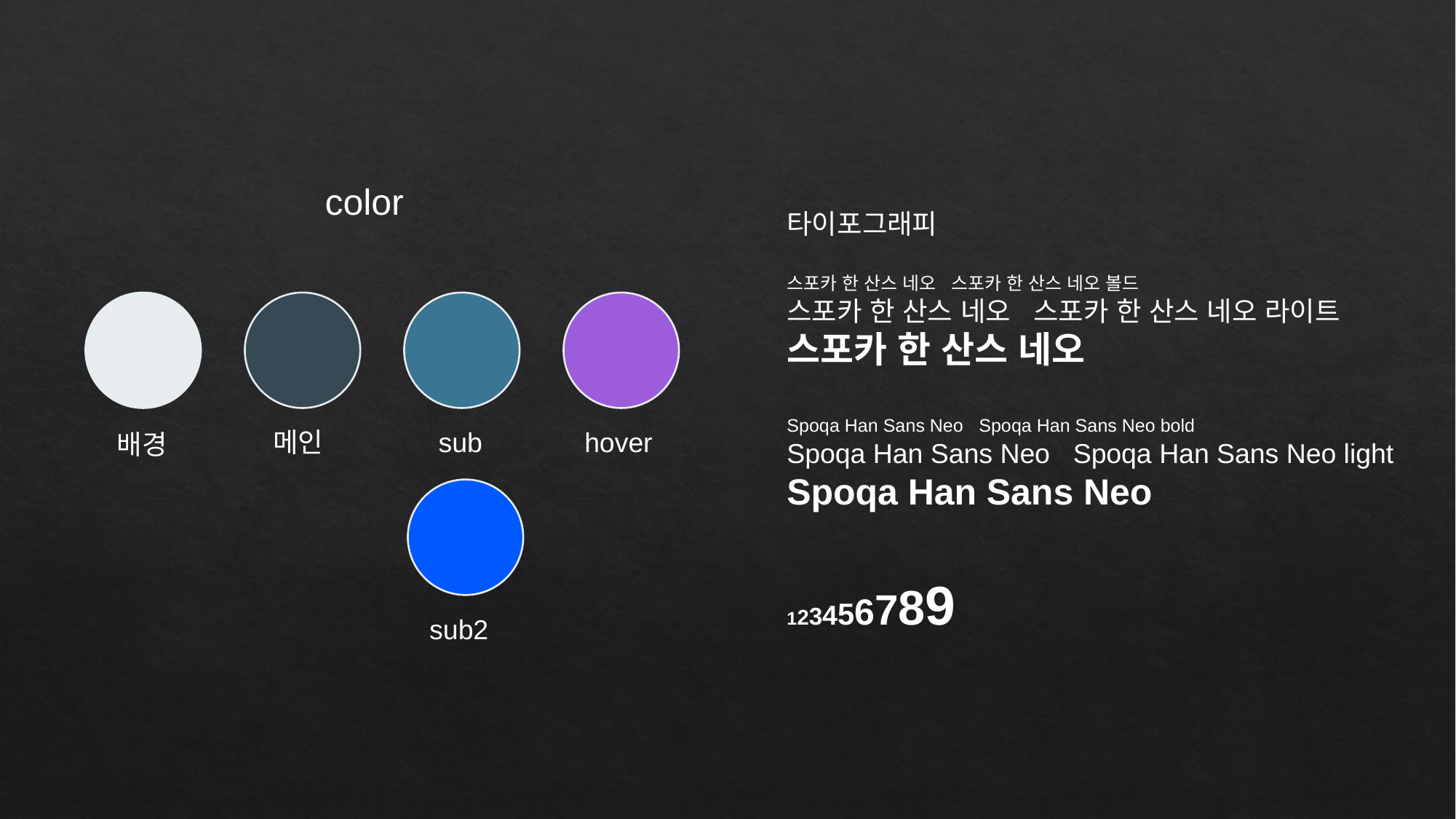

color
타이포그래피

스포카 한 산스 네오   스포카 한 산스 네오 볼드
스포카 한 산스 네오   스포카 한 산스 네오 라이트
스포카 한 산스 네오

Spoqa Han Sans Neo   Spoqa Han Sans Neo bold
Spoqa Han Sans Neo   Spoqa Han Sans Neo light
Spoqa Han Sans Neo

123456789

메인
sub
hover
배경

sub2